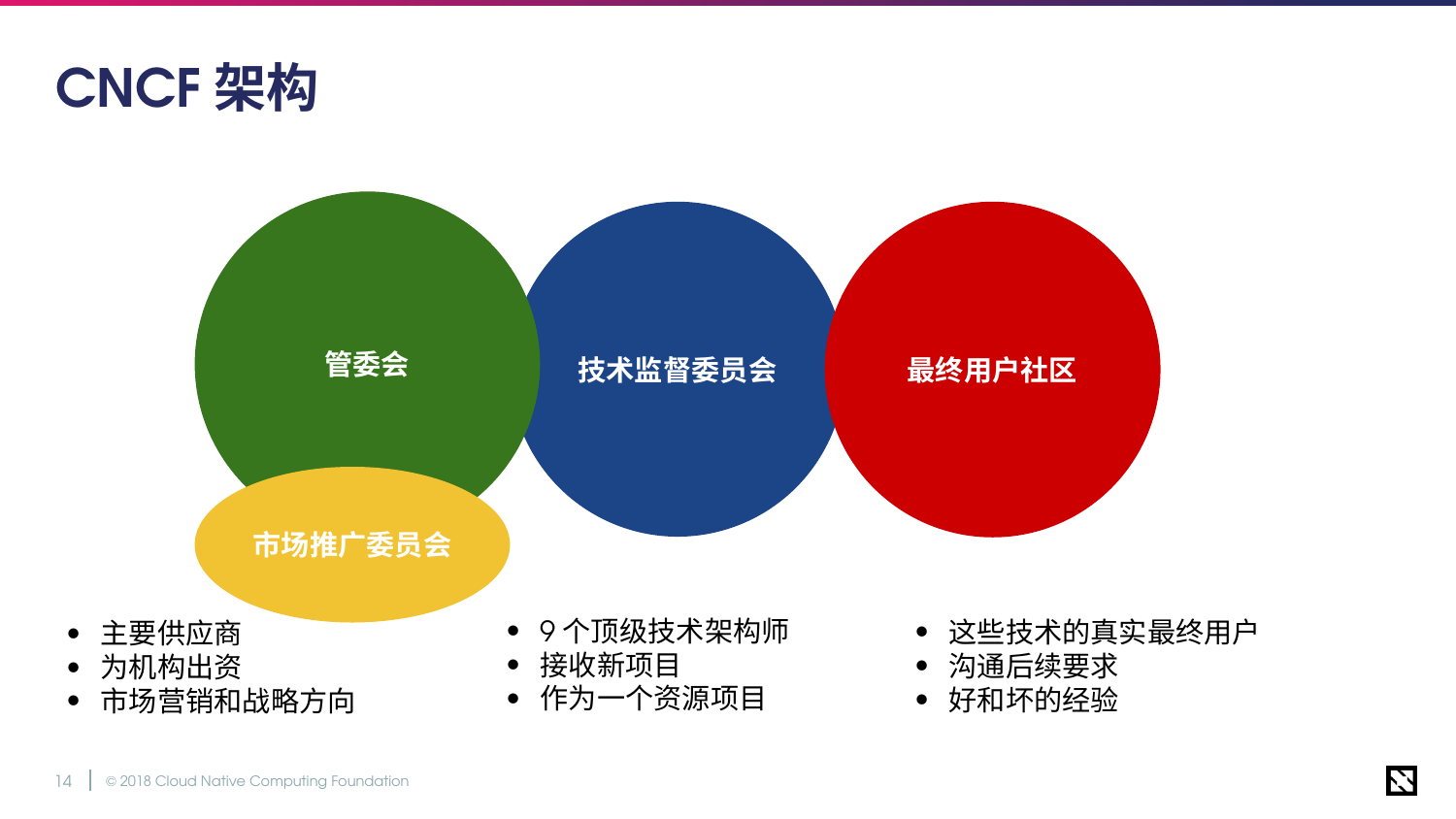

# CNCF架构
管委会
技术监督委员会
最终用户社区
市场推广委员会
9个顶级技术架构师
接收新项目
作为一个资源项目
这些技术的真实最终用户
沟通后续要求
好和坏的经验
主要供应商
为机构出资
市场营销和战略方向